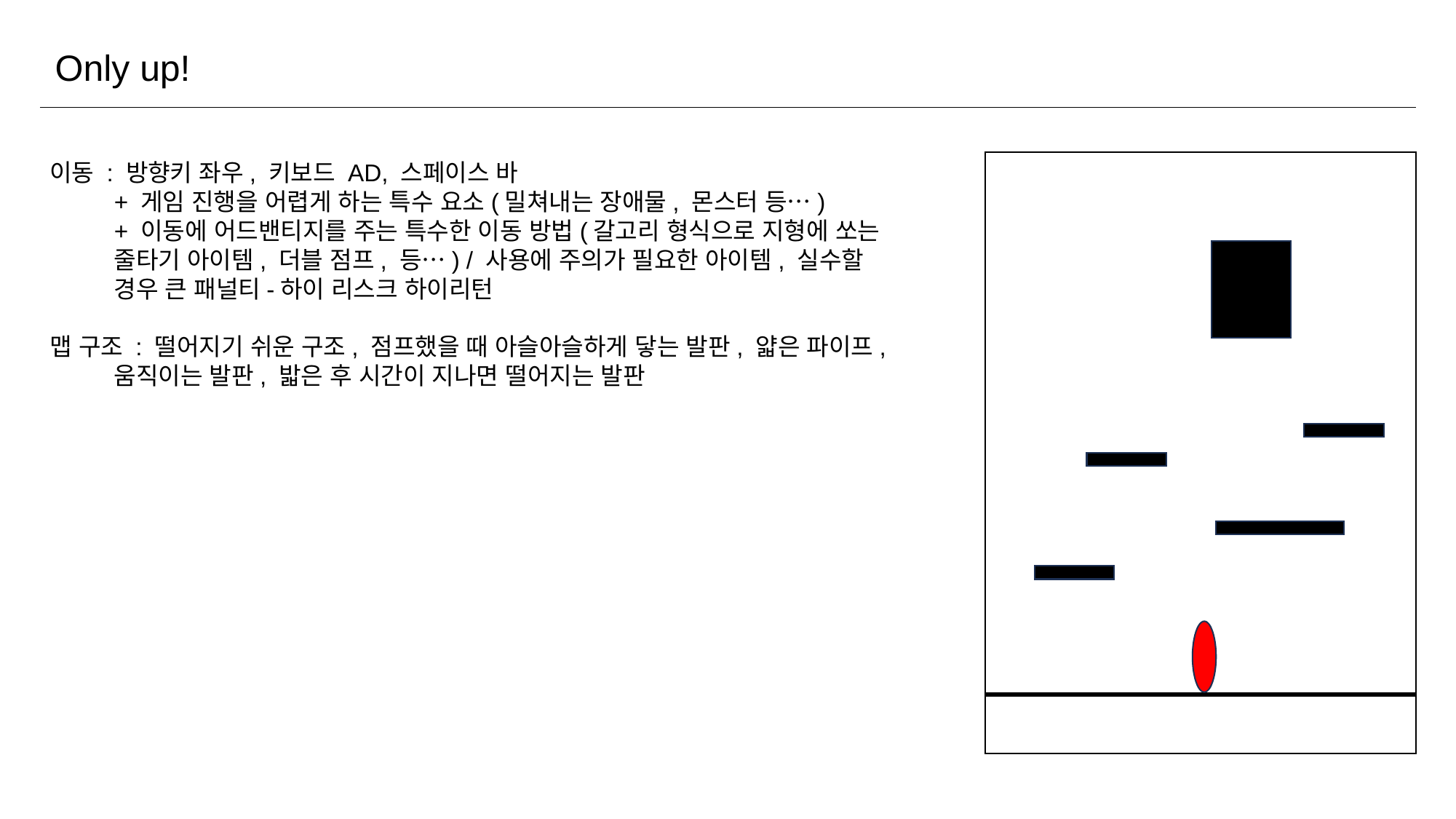

Only up!
이동 : 방향키 좌우, 키보드 AD, 스페이스 바
	+ 게임 진행을 어렵게 하는 특수 요소(밀쳐내는 장애물, 몬스터 등…)
	+ 이동에 어드밴티지를 주는 특수한 이동 방법(갈고리 형식으로 지형에 쏘는 줄타기 아이템, 더블 점프, 등…) / 사용에 주의가 필요한 아이템, 실수할 경우 큰 패널티-하이 리스크 하이리턴

맵 구조 : 떨어지기 쉬운 구조, 점프했을 때 아슬아슬하게 닿는 발판, 얇은 파이프, 움직이는 발판, 밟은 후 시간이 지나면 떨어지는 발판